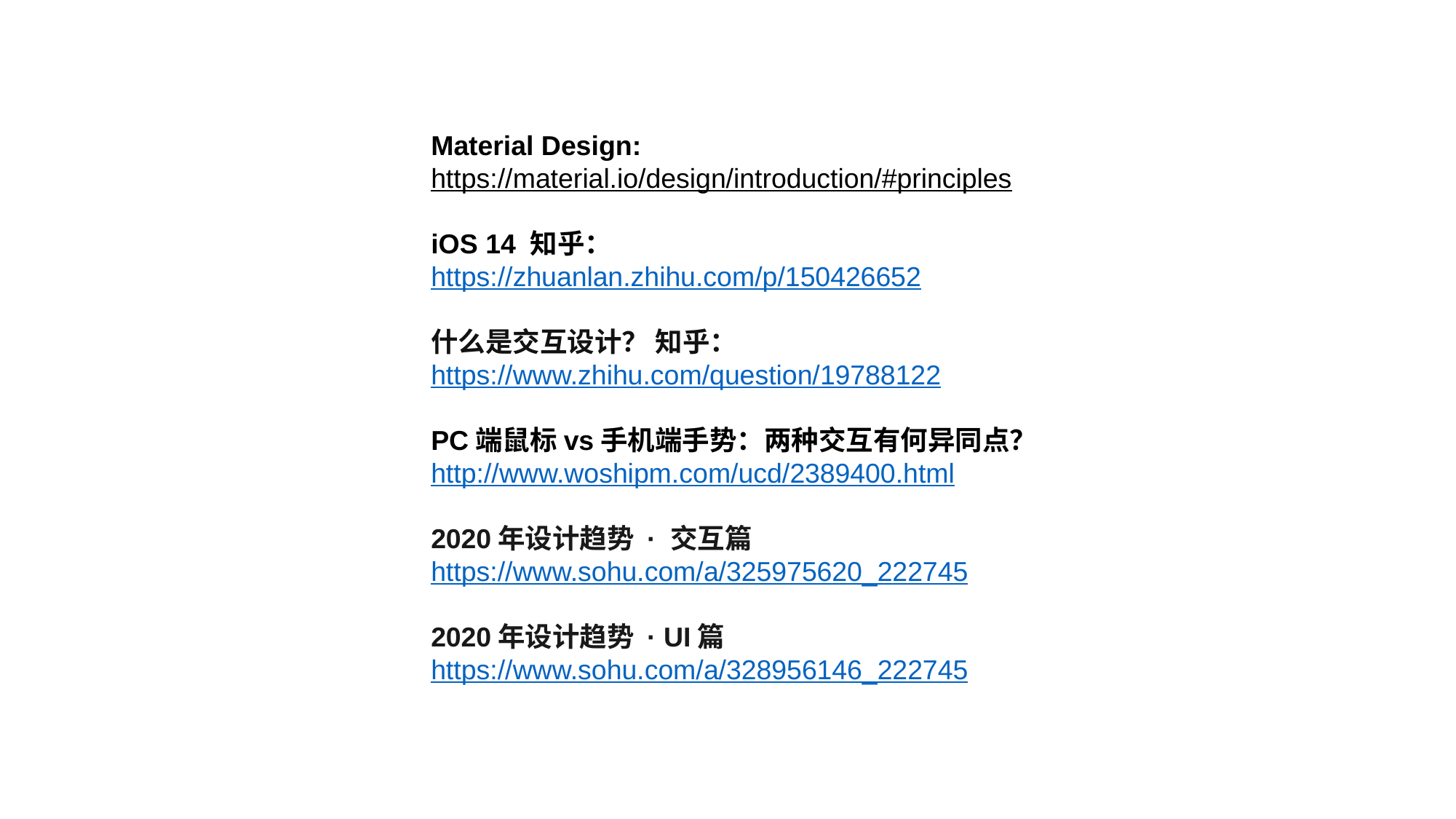

Material Design:
https://material.io/design/introduction/#principles

iOS 14 知乎：
https://zhuanlan.zhihu.com/p/150426652

什么是交互设计？ 知乎：
https://www.zhihu.com/question/19788122

PC端鼠标vs手机端手势：两种交互有何异同点？
http://www.woshipm.com/ucd/2389400.html

2020年设计趋势 · 交互篇
https://www.sohu.com/a/325975620_222745

2020年设计趋势 · UI篇
https://www.sohu.com/a/328956146_222745